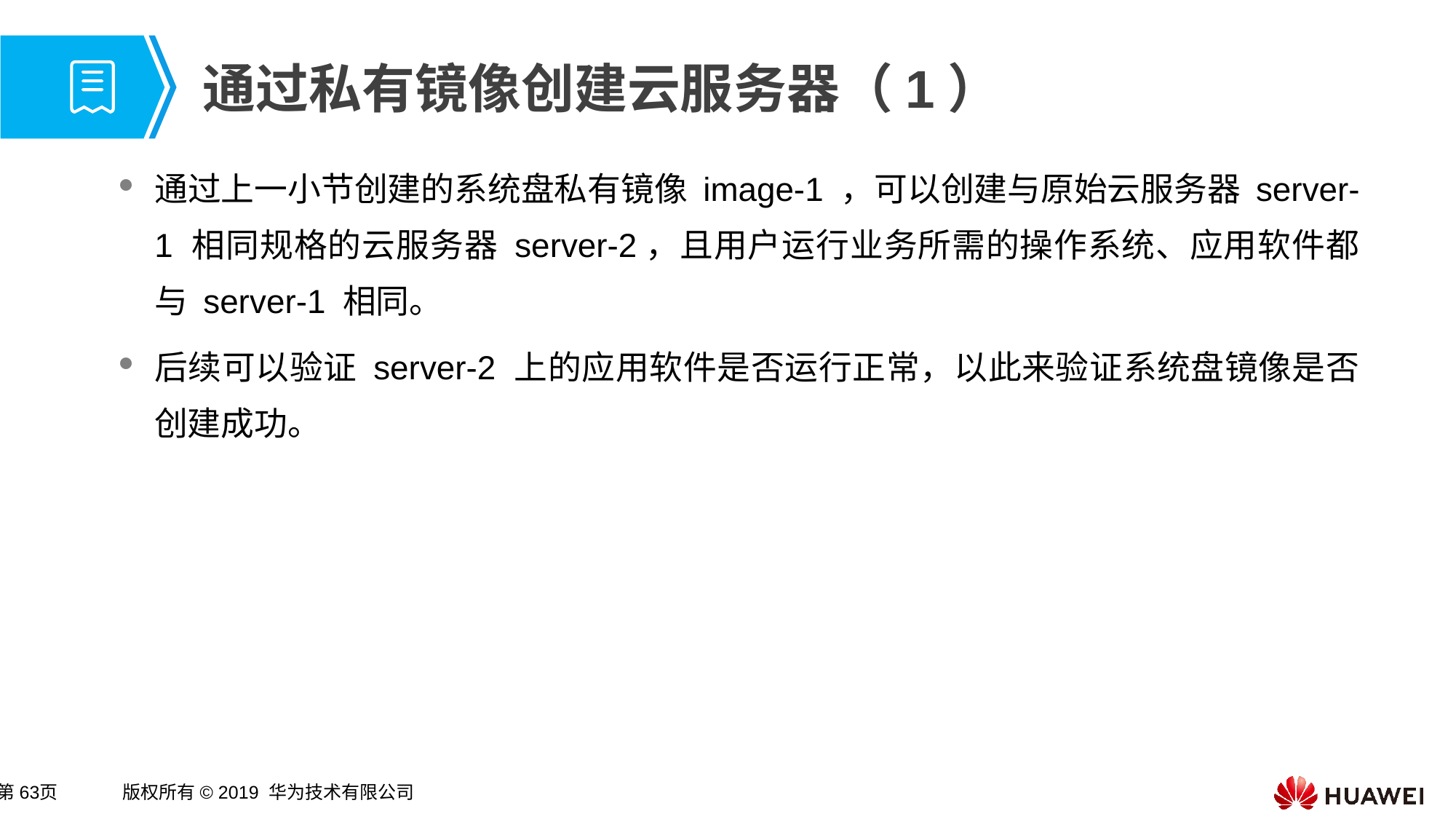

# 通过私有镜像创建云服务器（1）
通过上一小节创建的系统盘私有镜像 image-1 ，可以创建与原始云服务器 server-1 相同规格的云服务器 server-2，且用户运行业务所需的操作系统、应用软件都与 server-1 相同。
后续可以验证 server-2 上的应用软件是否运行正常，以此来验证系统盘镜像是否创建成功。